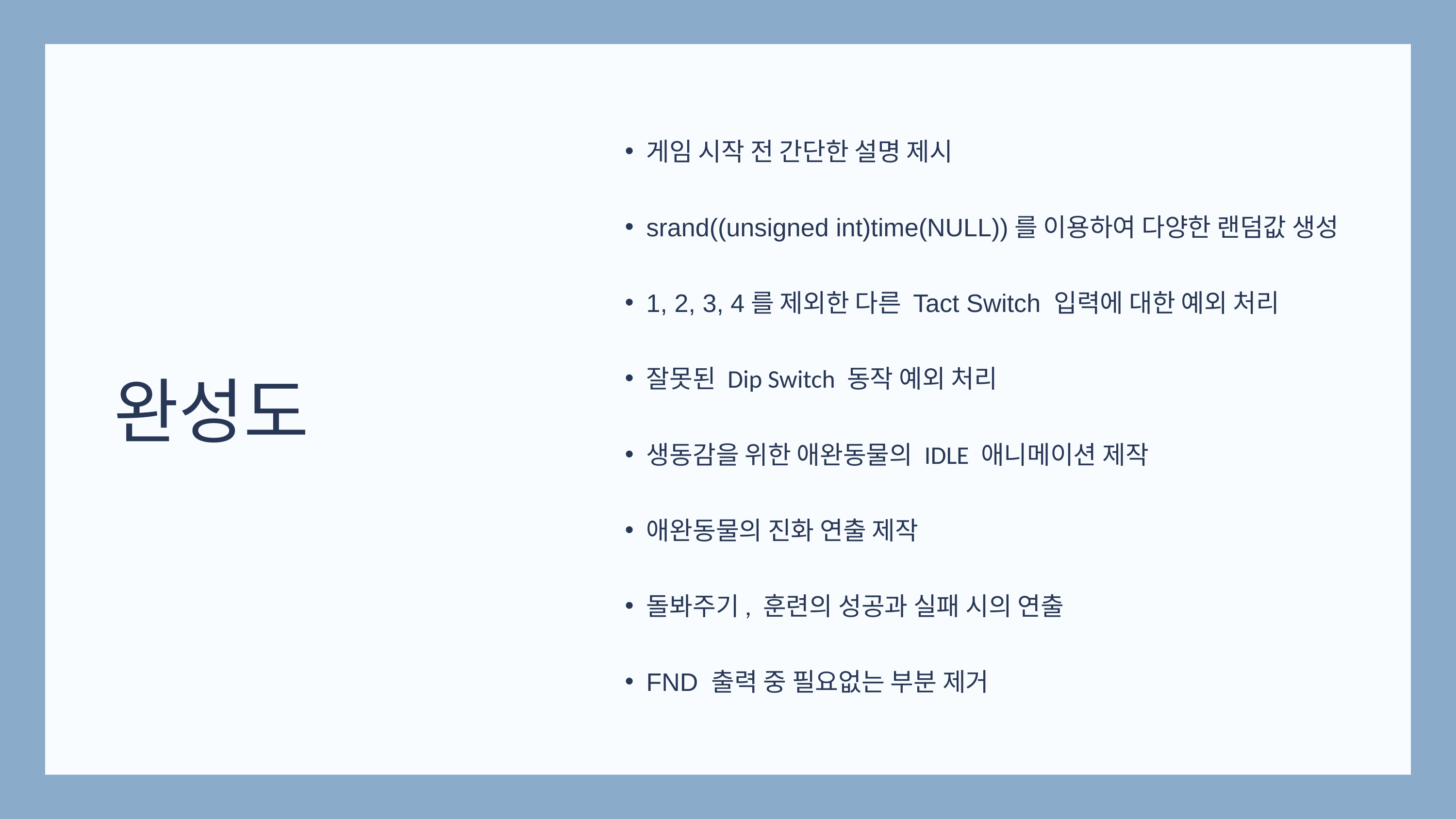

게임 시작 전 간단한 설명 제시

srand((unsigned int)time(NULL))를 이용하여 다양한 랜덤값 생성

1, 2, 3, 4를 제외한 다른 Tact Switch 입력에 대한 예외 처리

잘못된 Dip Switch 동작 예외 처리

생동감을 위한 애완동물의 IDLE 애니메이션 제작

애완동물의 진화 연출 제작

돌봐주기, 훈련의 성공과 실패 시의 연출

FND 출력 중 필요없는 부분 제거
완성도